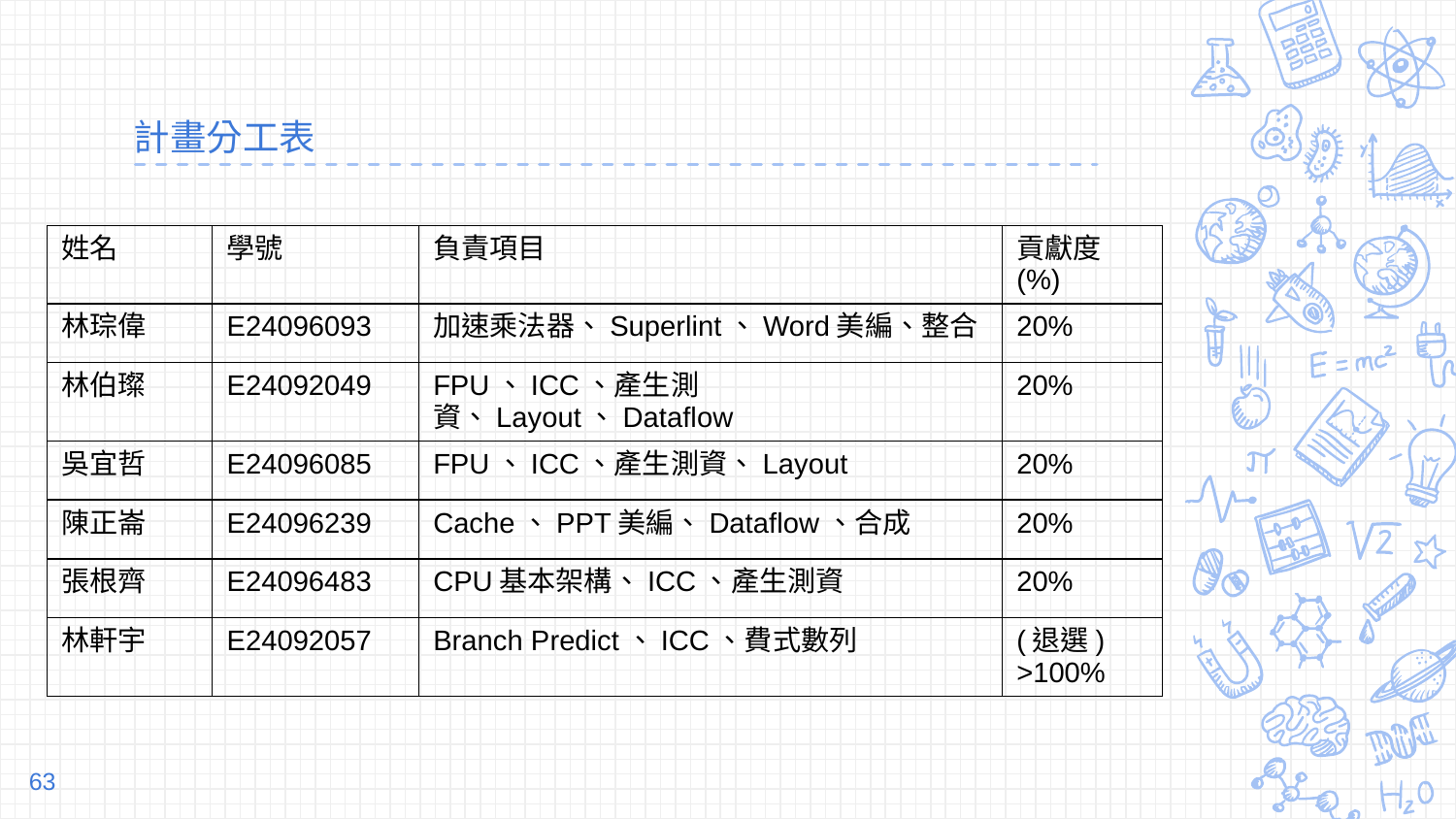

# 計畫分工表
| 姓名 | 學號 | 負責項目 | 貢獻度(%) |
| --- | --- | --- | --- |
| 林琮偉 | E24096093 | 加速乘法器、Superlint、Word美編、整合 | 20% |
| 林伯璨 | E24092049 | FPU、ICC、產生測資、Layout、Dataflow | 20% |
| 吳宜哲 | E24096085 | FPU、ICC、產生測資、Layout | 20% |
| 陳正崙 | E24096239 | Cache、PPT美編、Dataflow、合成 | 20% |
| 張根齊 | E24096483 | CPU基本架構、ICC、產生測資 | 20% |
| 林軒宇 | E24092057 | Branch Predict、ICC、費式數列 | (退選) >100% |
63